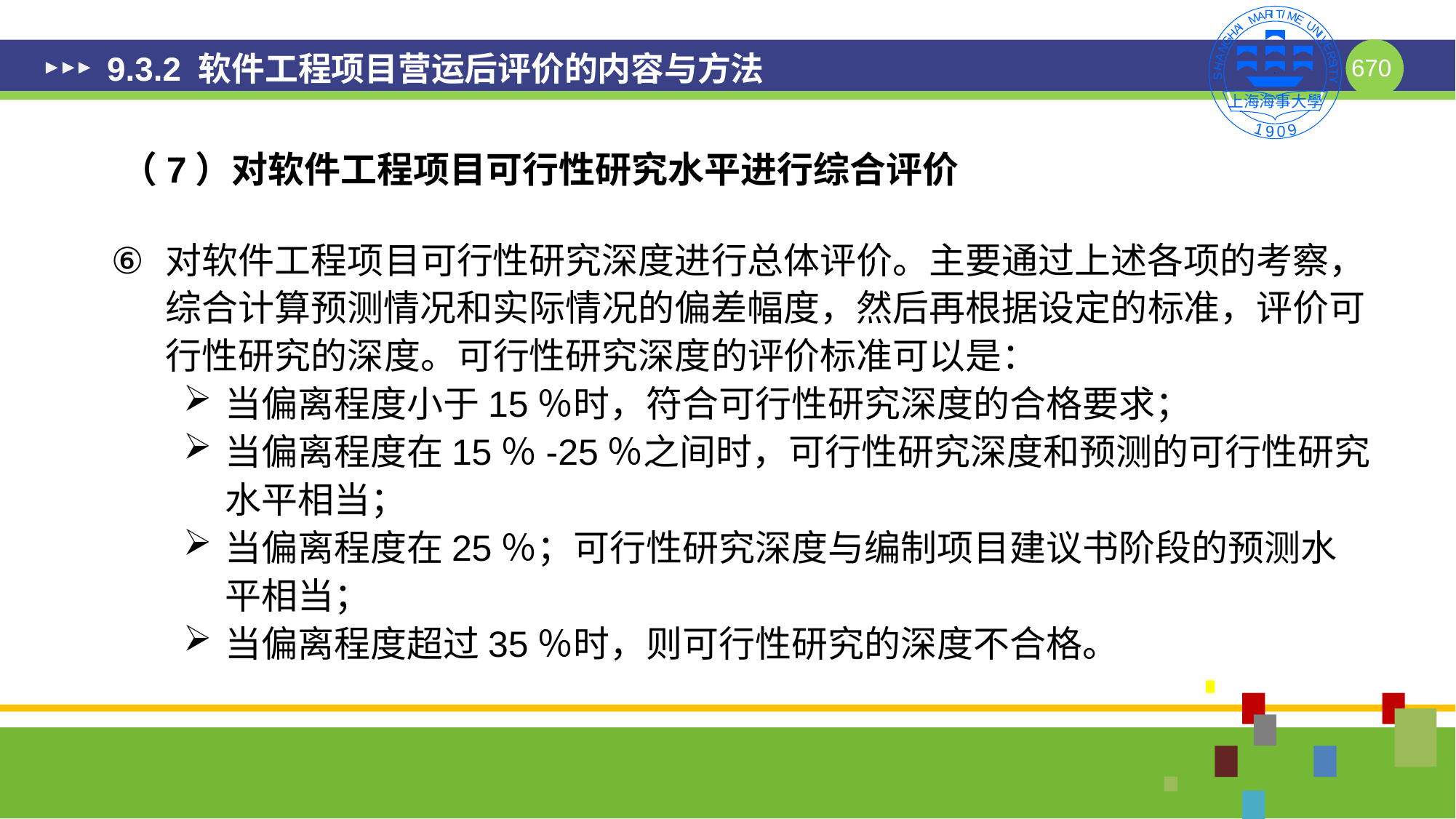

# 9.3.2 软件工程项目营运后评价的内容与方法
（7）对软件工程项目可行性研究水平进行综合评价
对软件工程项目可行性研究深度进行总体评价。主要通过上述各项的考察，综合计算预测情况和实际情况的偏差幅度，然后再根据设定的标准，评价可行性研究的深度。可行性研究深度的评价标准可以是：
当偏离程度小于15％时，符合可行性研究深度的合格要求；
当偏离程度在15％-25％之间时，可行性研究深度和预测的可行性研究水平相当；
当偏离程度在25％；可行性研究深度与编制项目建议书阶段的预测水平相当；
当偏离程度超过35％时，则可行性研究的深度不合格。

670